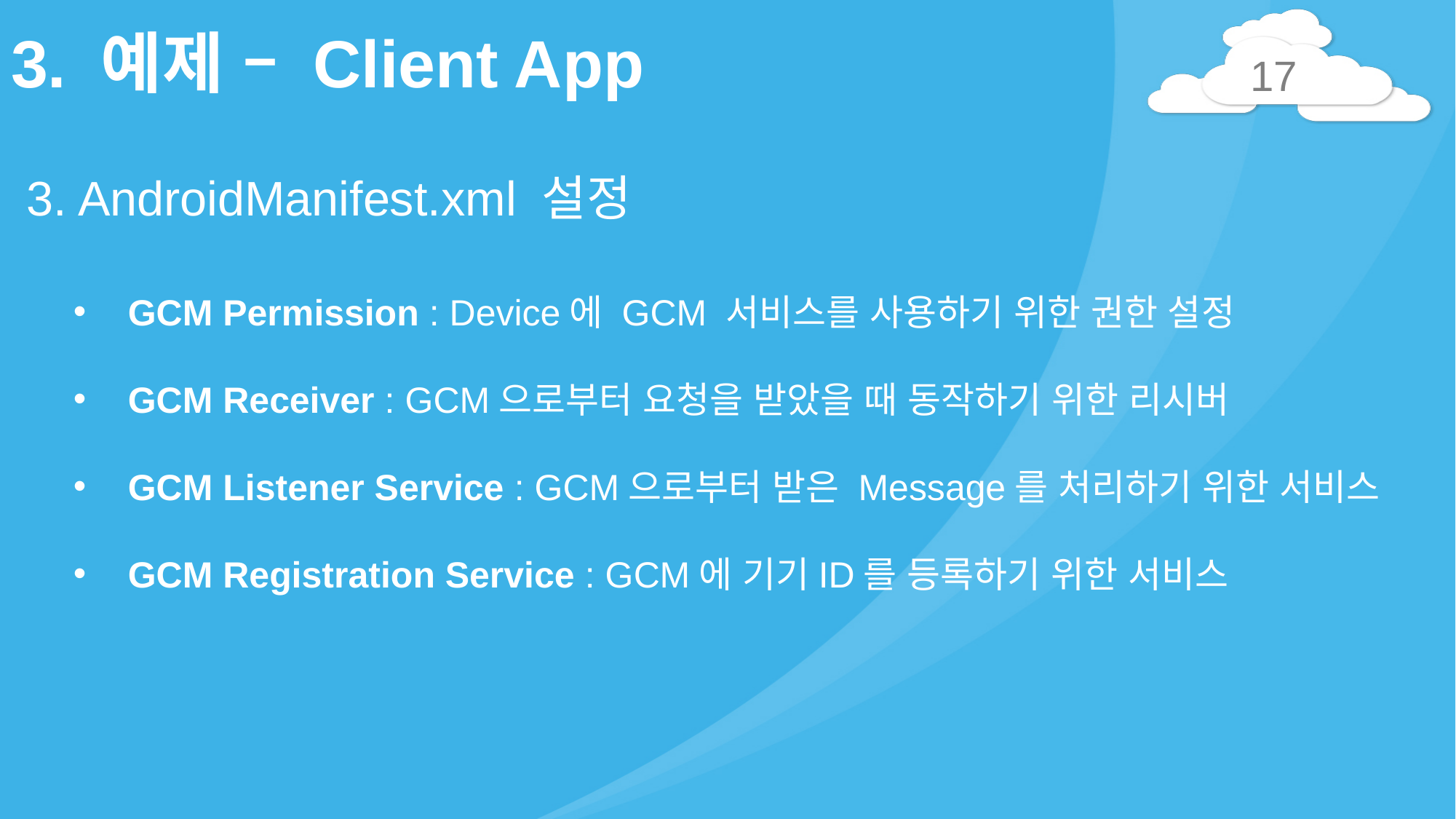

# 3. 예제 – Client App
17
3. AndroidManifest.xml 설정
GCM Permission : Device에 GCM 서비스를 사용하기 위한 권한 설정

GCM Receiver : GCM으로부터 요청을 받았을 때 동작하기 위한 리시버

GCM Listener Service : GCM으로부터 받은 Message를 처리하기 위한 서비스

GCM Registration Service : GCM에 기기ID를 등록하기 위한 서비스